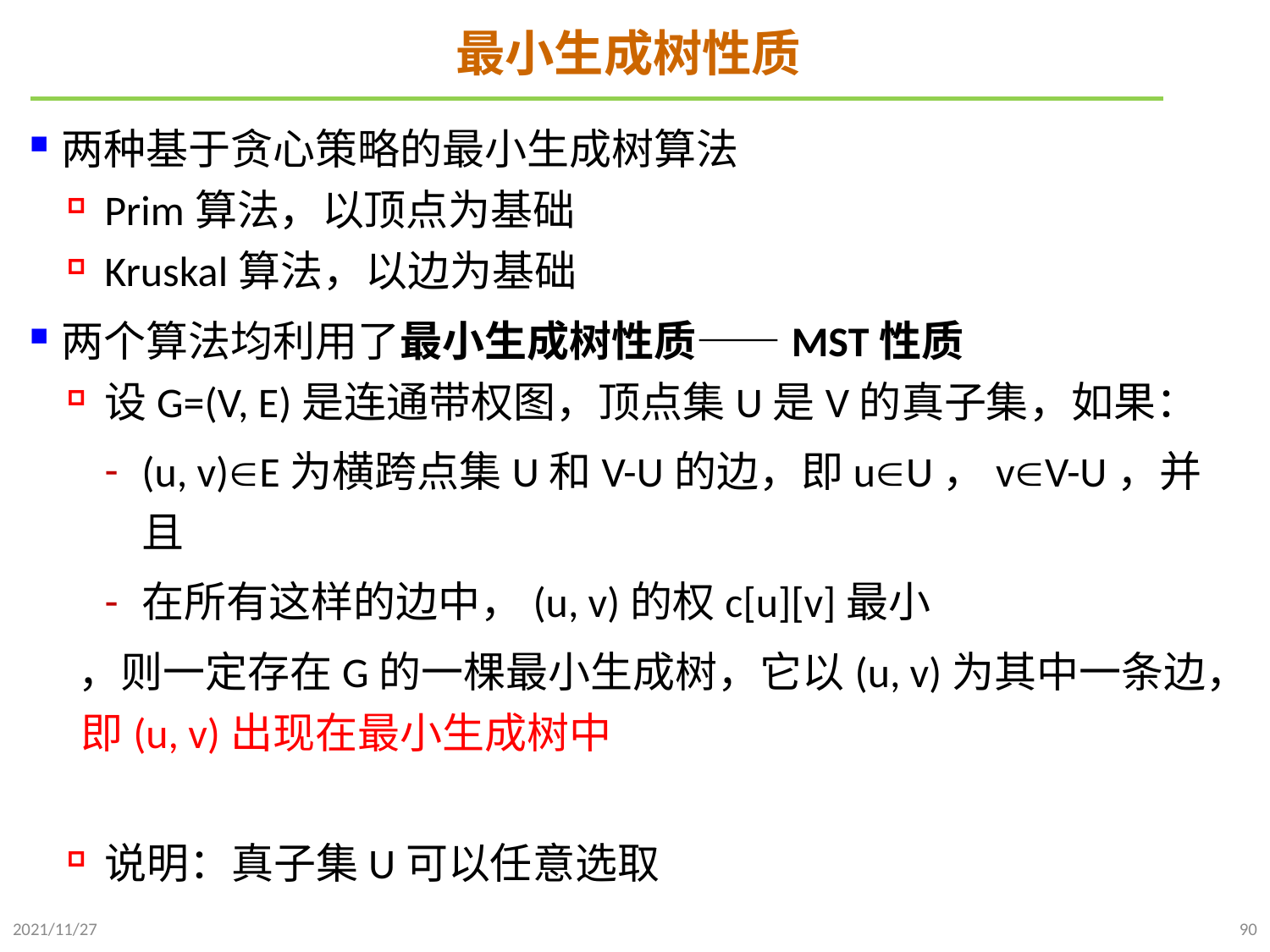

# 最小生成树性质
两种基于贪心策略的最小生成树算法
Prim算法，以顶点为基础
Kruskal算法，以边为基础
两个算法均利用了最小生成树性质——MST性质
设G=(V, E)是连通带权图，顶点集U是V的真子集，如果：
(u, v)∈E为横跨点集U和V-U的边，即u∈U，v∈V-U，并且
在所有这样的边中，(u, v)的权c[u][v]最小
    ，则一定存在G的一棵最小生成树，它以(u, v)为其中一条边，  即(u, v)出现在最小生成树中

说明：真子集U可以任意选取

2021/11/27
90